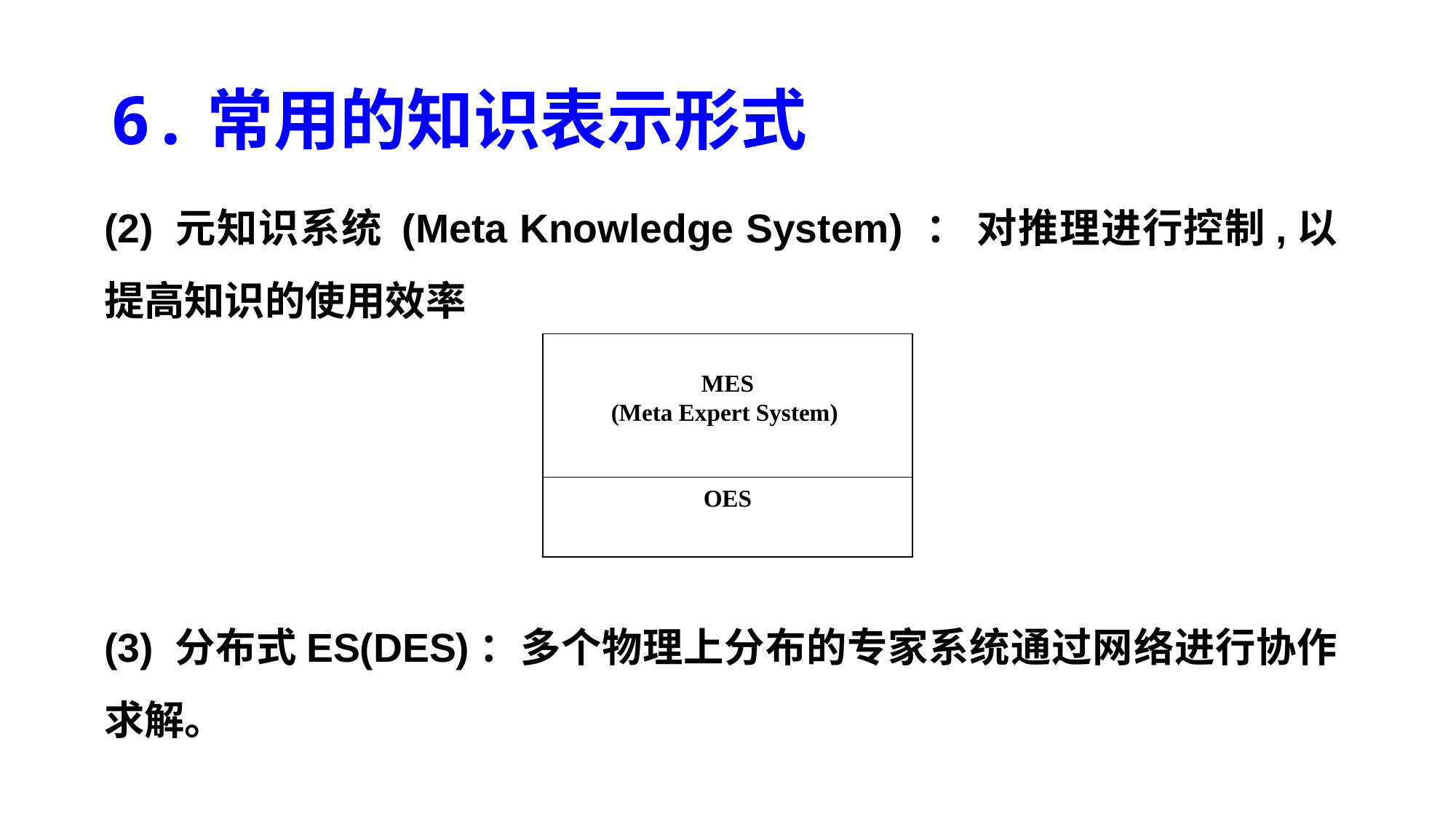

# 6.常用的知识表示形式

(2) 元知识系统 (Meta Knowledge System) ： 对推理进行控制,以提高知识的使用效率

(3) 分布式ES(DES)：多个物理上分布的专家系统通过网络进行协作求解。

MES
(Meta Expert System)
OES